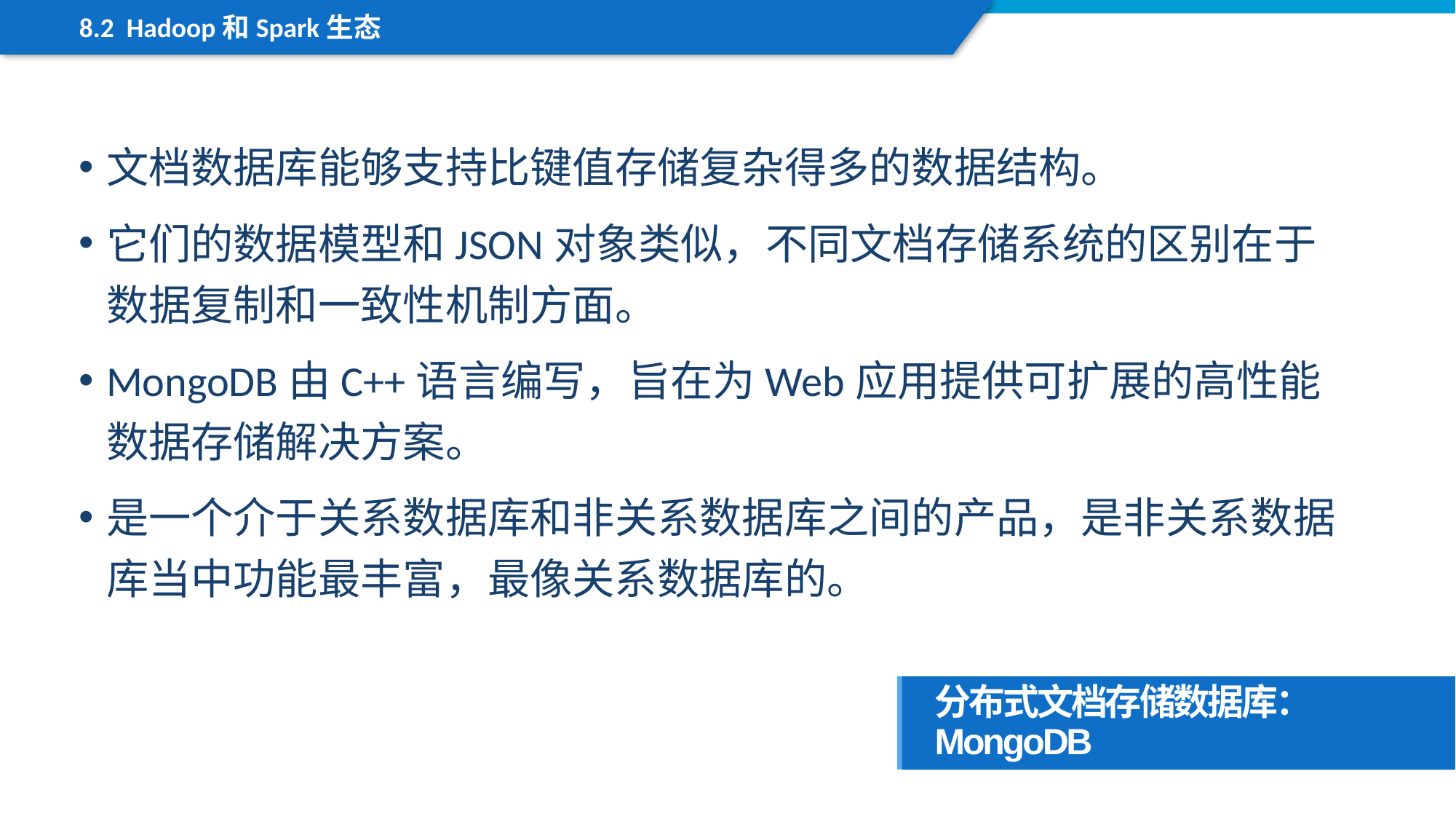

8.2  Hadoop和Spark生态
文档数据库能够支持比键值存储复杂得多的数据结构。
它们的数据模型和JSON对象类似，不同文档存储系统的区别在于数据复制和一致性机制方面。
MongoDB由C++语言编写，旨在为Web应用提供可扩展的高性能数据存储解决方案。
是一个介于关系数据库和非关系数据库之间的产品，是非关系数据库当中功能最丰富，最像关系数据库的。
分布式文档存储数据库：MongoDB